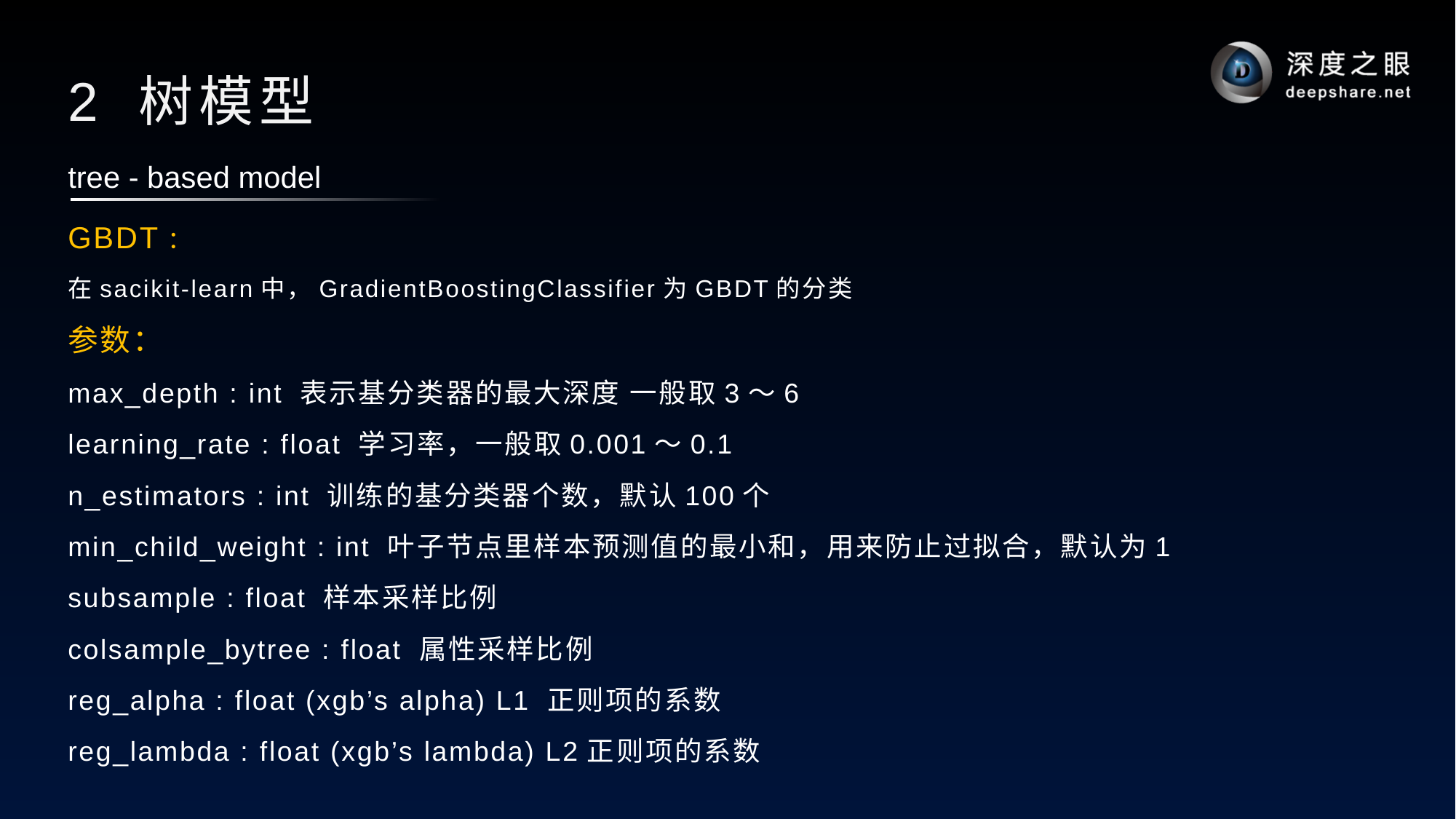

# 2 树模型
tree - based model
GBDT：
在sacikit-learn中，GradientBoostingClassifier为GBDT的分类
参数：
max_depth : int 表示基分类器的最大深度 一般取3～6
learning_rate : float 学习率，一般取0.001～0.1
n_estimators : int 训练的基分类器个数，默认100个
min_child_weight : int 叶子节点里样本预测值的最小和，用来防止过拟合，默认为1
subsample : float 样本采样比例
colsample_bytree : float 属性采样比例
reg_alpha : float (xgb’s alpha) L1 正则项的系数
reg_lambda : float (xgb’s lambda) L2正则项的系数